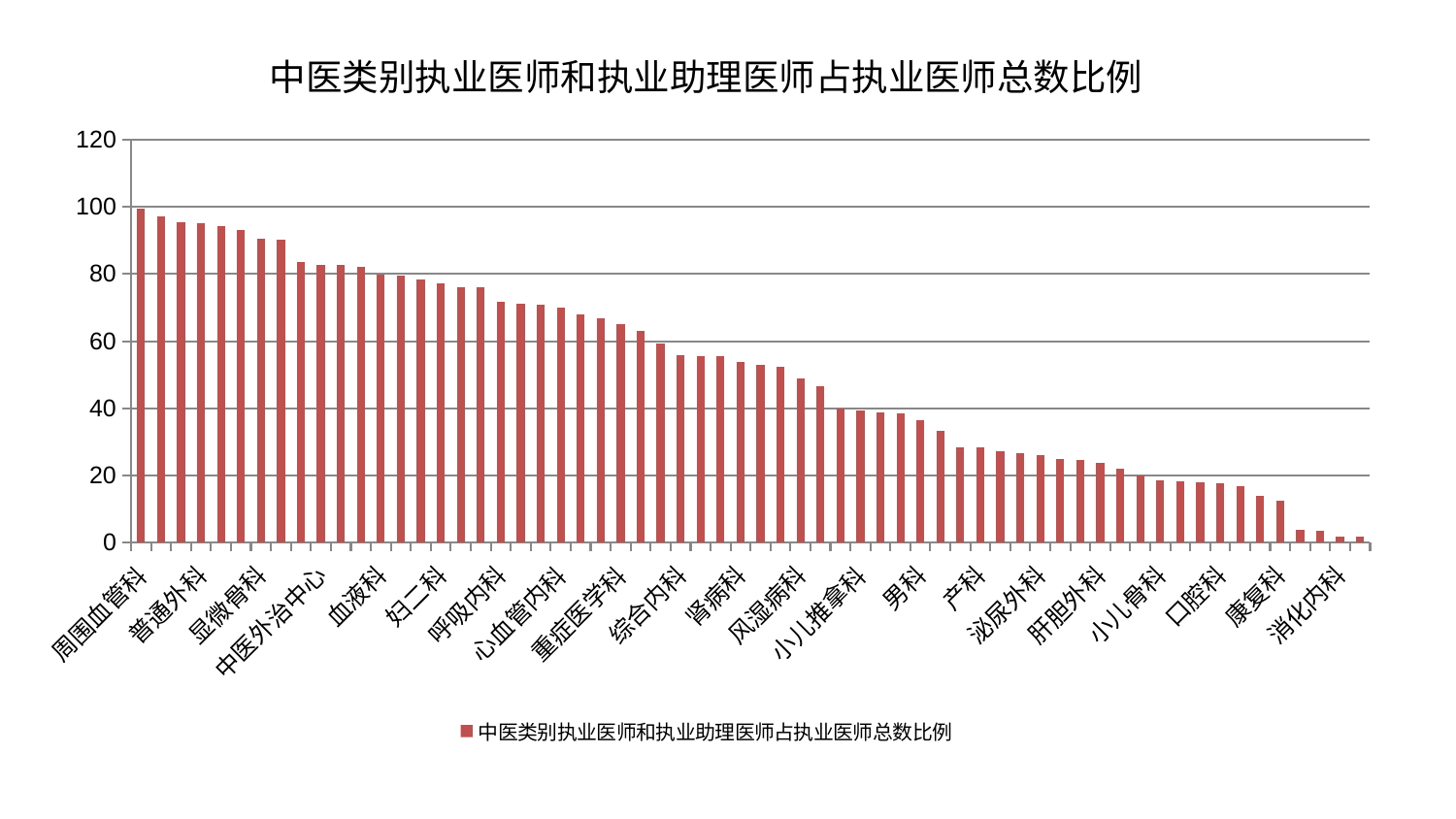

### Chart: 中医类别执业医师和执业助理医师占执业医师总数比例

| Category | 中医类别执业医师和执业助理医师占执业医师总数比例 |
|---|---|
| 周围血管科 | 99.31204595548473 |
| 身心医学科 | 97.26043644647102 |
| 医院 | 95.42861655206775 |
| 普通外科 | 95.20684796021801 |
| 妇科 | 94.3583647703216 |
| 治未病中心 | 92.98027741731951 |
| 显微骨科 | 90.43522606447634 |
| 东区肾病科 | 90.1250969909433 |
| 针灸科 | 83.45034679924544 |
| 中医外治中心 | 82.81235155233395 |
| 脑病三科 | 82.77182143829307 |
| 乳腺甲状腺外科 | 82.11875039246802 |
| 血液科 | 79.90397789110446 |
| 关节骨科 | 79.47920326271696 |
| 美容皮肤科 | 78.4328758074883 |
| 妇二科 | 77.32188491570705 |
| 骨科 | 76.16798196000553 |
| 胸外科 | 75.92247289184455 |
| 呼吸内科 | 71.74833279519805 |
| 东区重症医学科 | 71.28660966819562 |
| 微创骨科 | 70.96305257324988 |
| 心血管内科 | 69.96047574024757 |
| 肾脏内科 | 68.03582285447168 |
| 肛肠科 | 66.86823280642366 |
| 重症医学科 | 65.02827120208194 |
| 心病一科 | 63.158904159539354 |
| 脾胃科消化科合并 | 59.23561734505491 |
| 综合内科 | 55.69152305069276 |
| 儿科 | 55.53317564537596 |
| 脑病二科 | 55.488213992407424 |
| 肾病科 | 53.798311647553085 |
| 神经外科 | 53.01723440078603 |
| 老年医学科 | 52.287679510991715 |
| 风湿病科 | 48.785323664232095 |
| 肿瘤内科 | 46.54690450371666 |
| 推拿科 | 39.9738792261209 |
| 小儿推拿科 | 39.35724614369271 |
| 中医经典科 | 38.70406206807584 |
| 肝病科 | 38.56770825506792 |
| 男科 | 36.39459431385082 |
| 脾胃病科 | 33.37634007823374 |
| 创伤骨科 | 28.44327016362309 |
| 产科 | 28.24331790919583 |
| 西区重症医学科 | 27.148885286736913 |
| 耳鼻喉科 | 26.692078067982017 |
| 泌尿外科 | 26.019414190884294 |
| 脑病一科 | 25.047996695254106 |
| 神经内科 | 24.614100538072158 |
| 肝胆外科 | 23.654078599192196 |
| 眼科 | 22.039892390601977 |
| 妇科妇二科合并 | 20.116000436434824 |
| 小儿骨科 | 18.47520424920628 |
| 运动损伤骨科 | 18.154786847883987 |
| 内分泌科 | 17.874921565007497 |
| 口腔科 | 17.812411530975968 |
| 心病二科 | 16.770083465061724 |
| 脊柱骨科 | 14.054276783646525 |
| 康复科 | 12.590294349817043 |
| 心病四科 | 3.842006028057132 |
| 心病三科 | 3.5185852095859893 |
| 消化内科 | 1.7836473818013232 |
| 皮肤科 | 1.7753374954519563 |
256